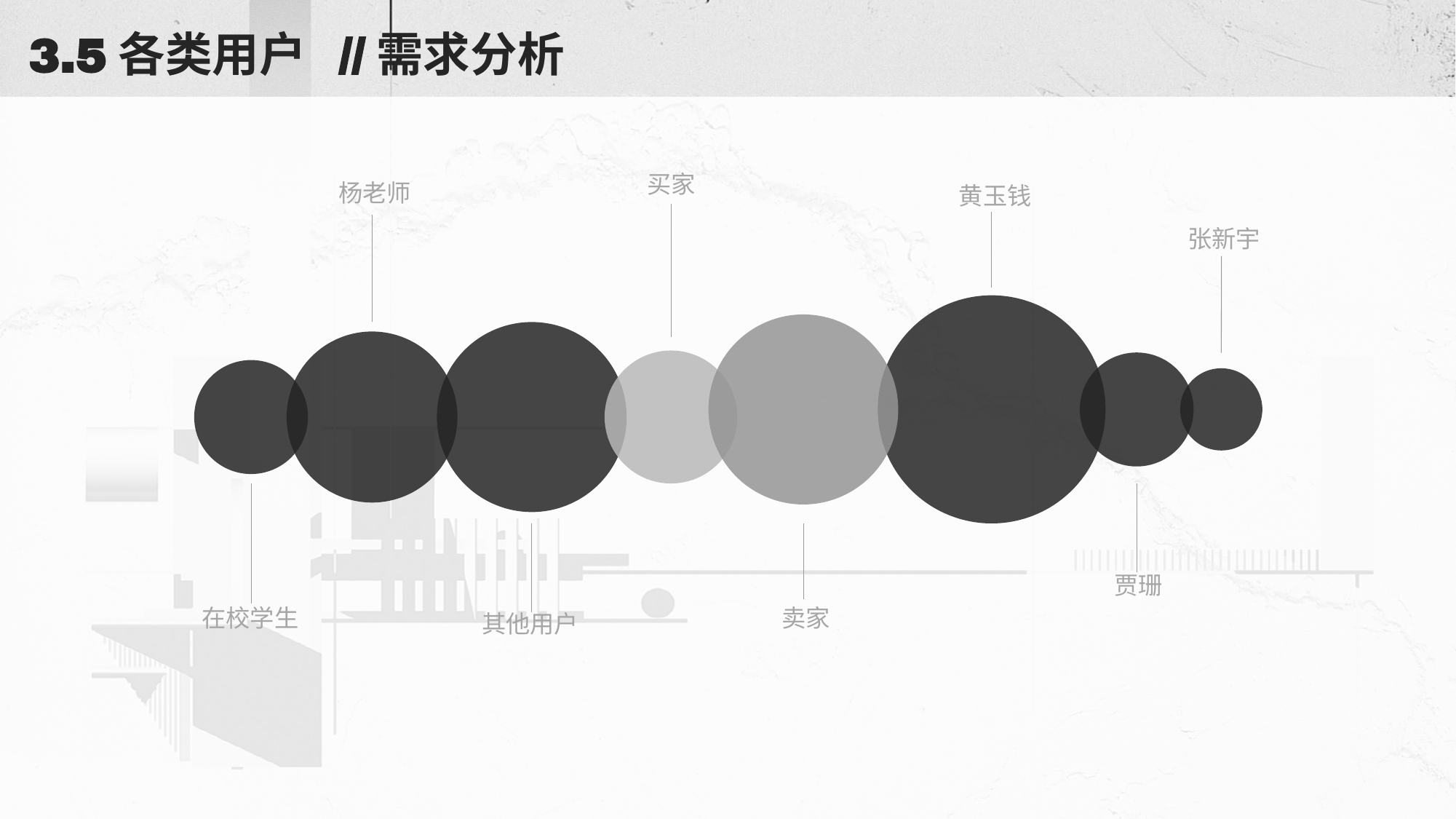

# 3.5各类用户  //需求分析
买家
杨老师
黄玉钱
张新宇

在校学生
贾珊
其他用户
卖家